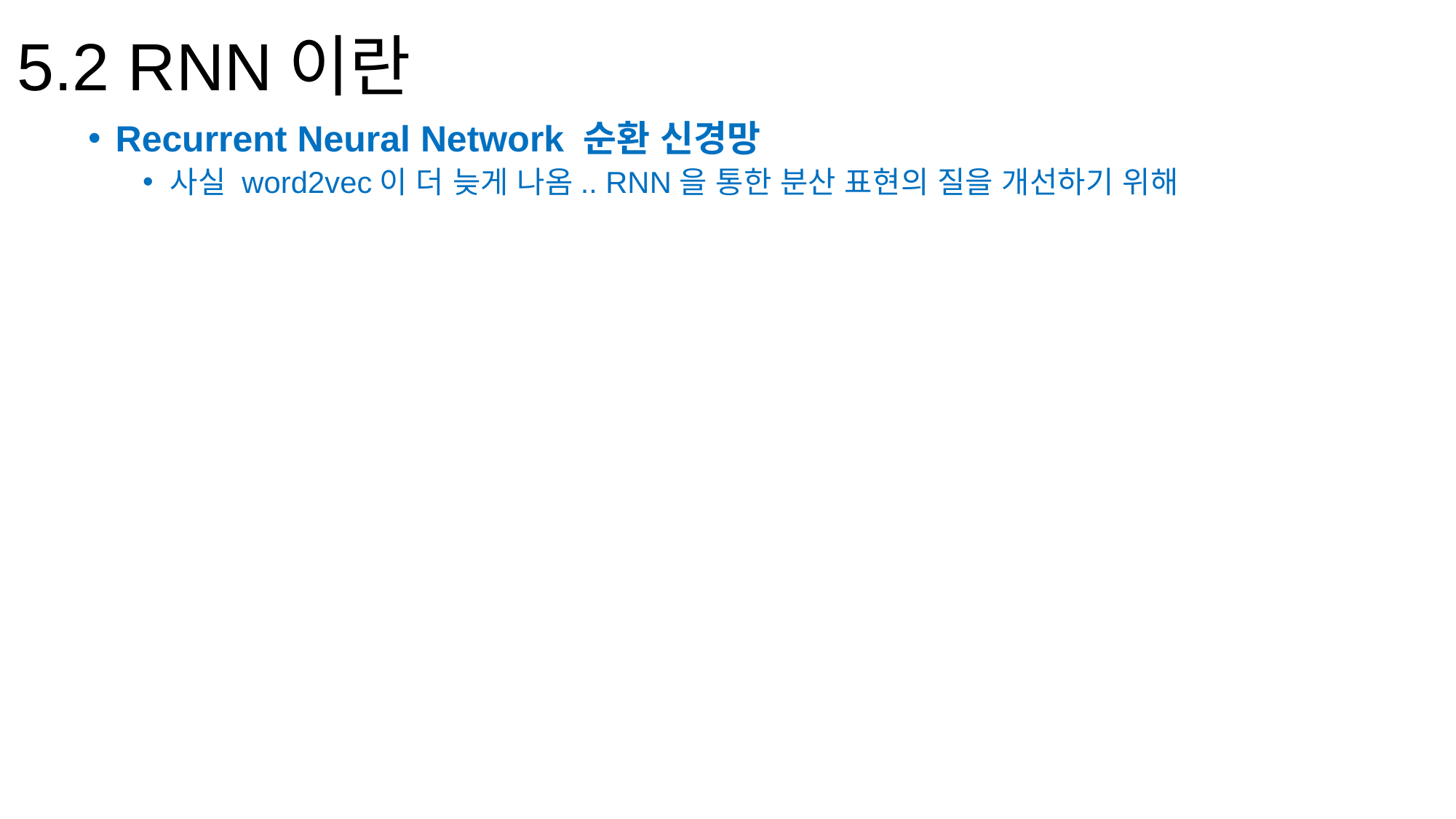

# 5.2 RNN이란
Recurrent Neural Network 순환 신경망
사실 word2vec이 더 늦게 나옴.. RNN을 통한 분산 표현의 질을 개선하기 위해